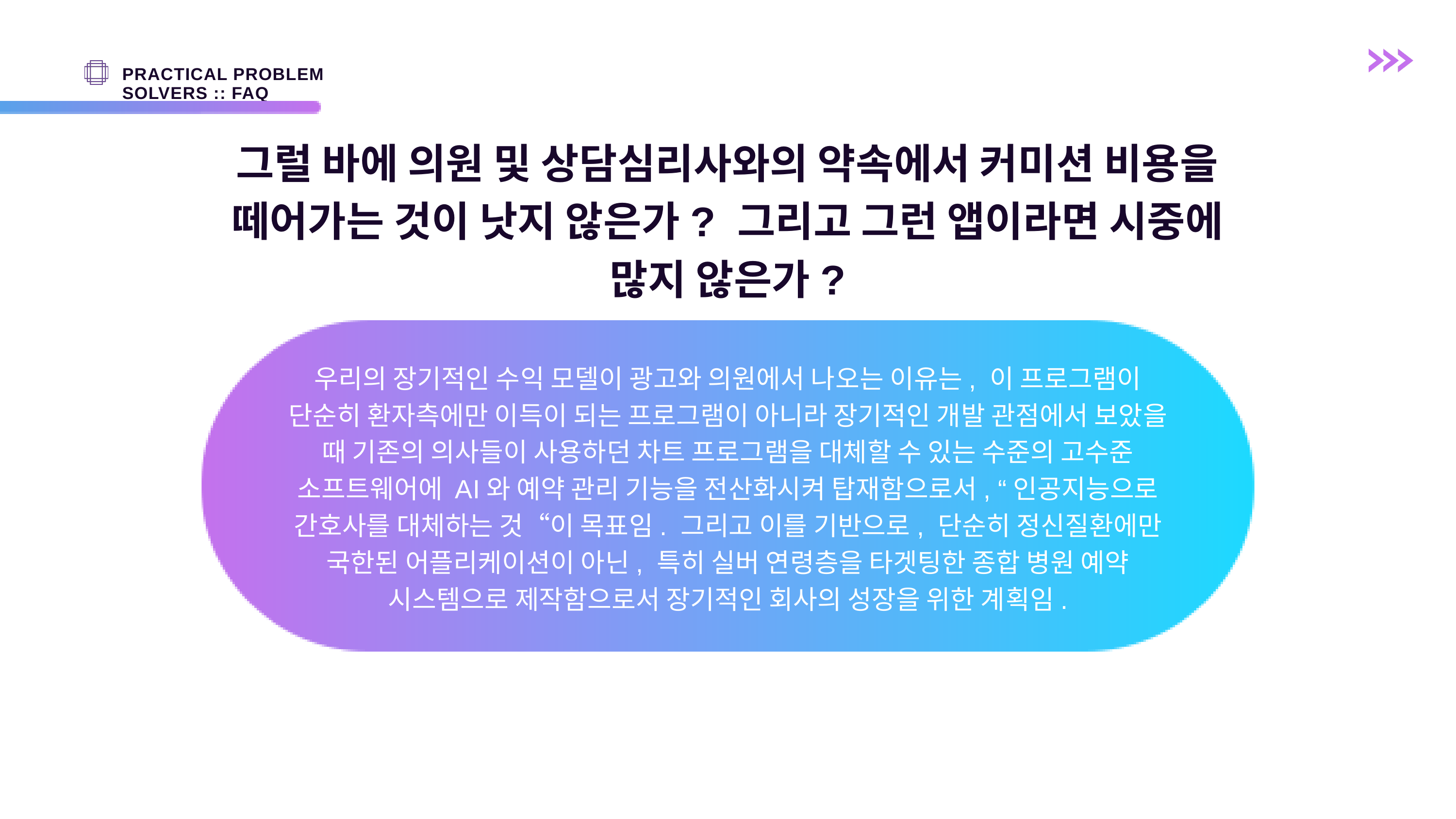

PRACTICAL PROBLEM SOLVERS :: FAQ

그럴 바에 의원 및 상담심리사와의 약속에서 커미션 비용을 떼어가는 것이 낫지 않은가? 그리고 그런 앱이라면 시중에 많지 않은가?

우리의 장기적인 수익 모델이 광고와 의원에서 나오는 이유는, 이 프로그램이 단순히 환자측에만 이득이 되는 프로그램이 아니라 장기적인 개발 관점에서 보았을 때 기존의 의사들이 사용하던 차트 프로그램을 대체할 수 있는 수준의 고수준 소프트웨어에 AI와 예약 관리 기능을 전산화시켜 탑재함으로서, “인공지능으로 간호사를 대체하는 것“이 목표임. 그리고 이를 기반으로, 단순히 정신질환에만 국한된 어플리케이션이 아닌, 특히 실버 연령층을 타겟팅한 종합 병원 예약 시스템으로 제작함으로서 장기적인 회사의 성장을 위한 계획임.